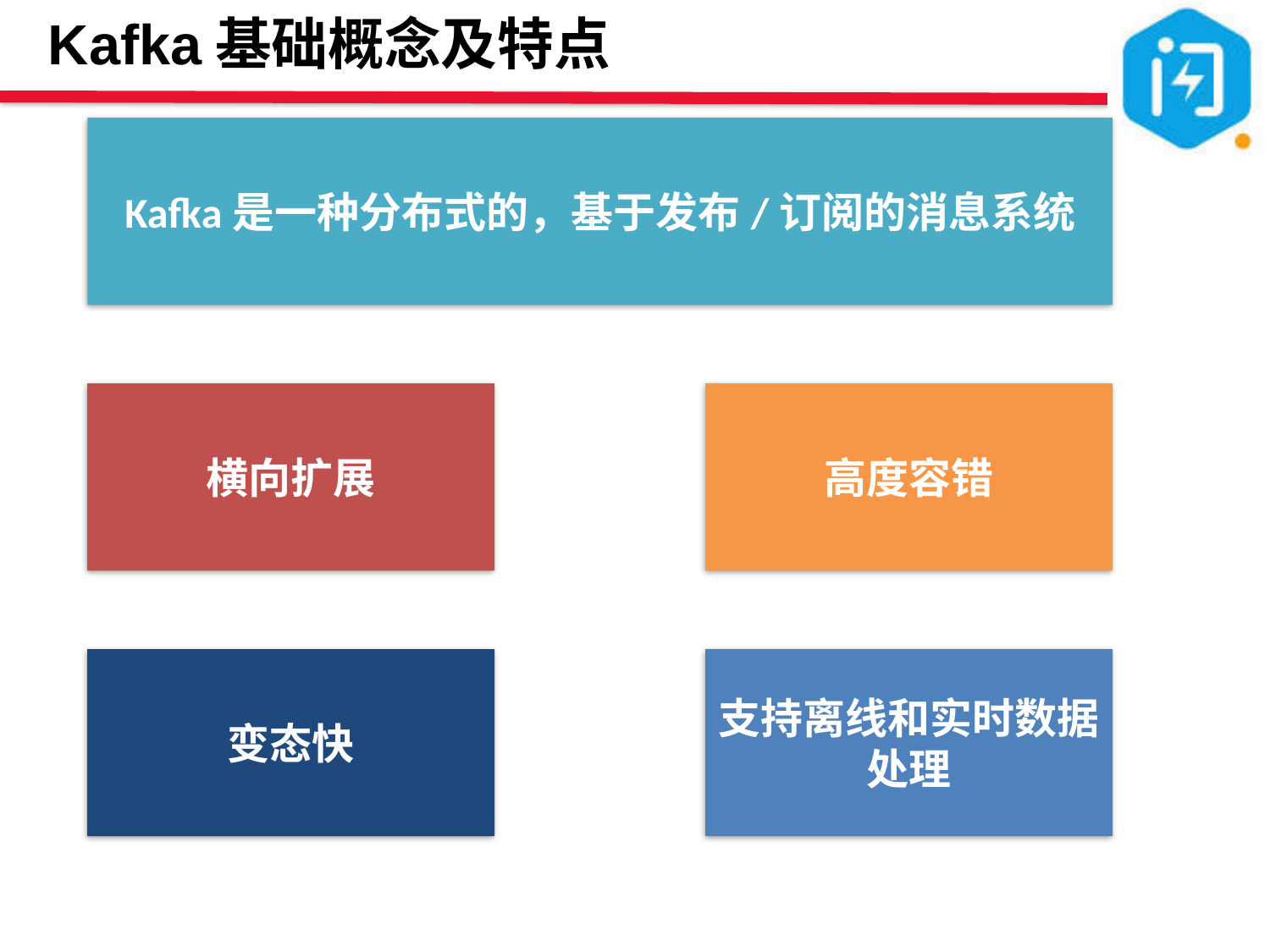

Kafka基础概念及特点
Kafka是一种分布式的，基于发布/订阅的消息系统
横向扩展
高度容错
支持离线和实时数据处理
变态快